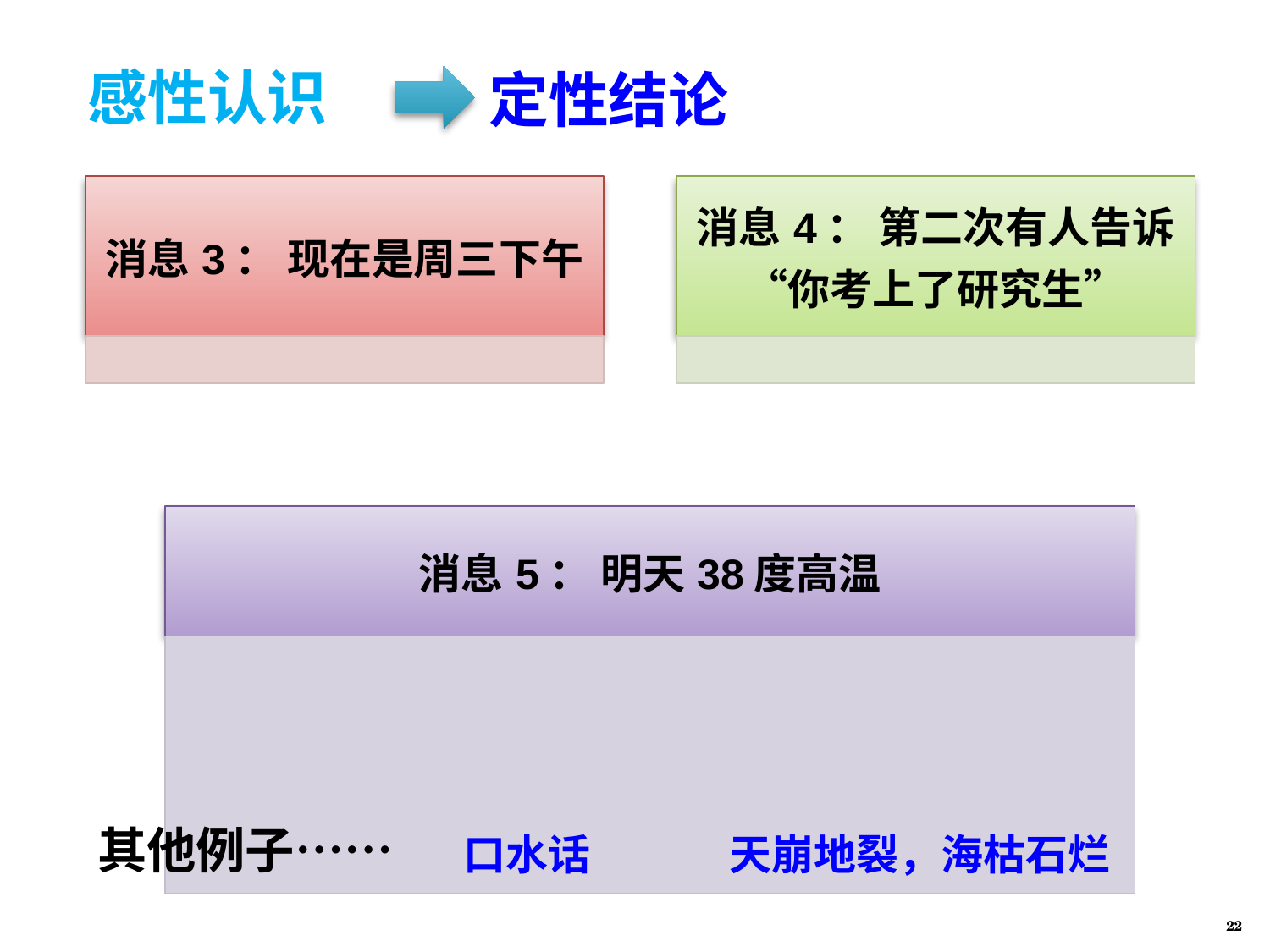

# 感性认识
定性结论

消息3： 现在是周三下午
消息4： 第二次有人告诉“你考上了研究生”

消息5： 明天38度高温

其他例子……
口水话
天崩地裂，海枯石烂
22